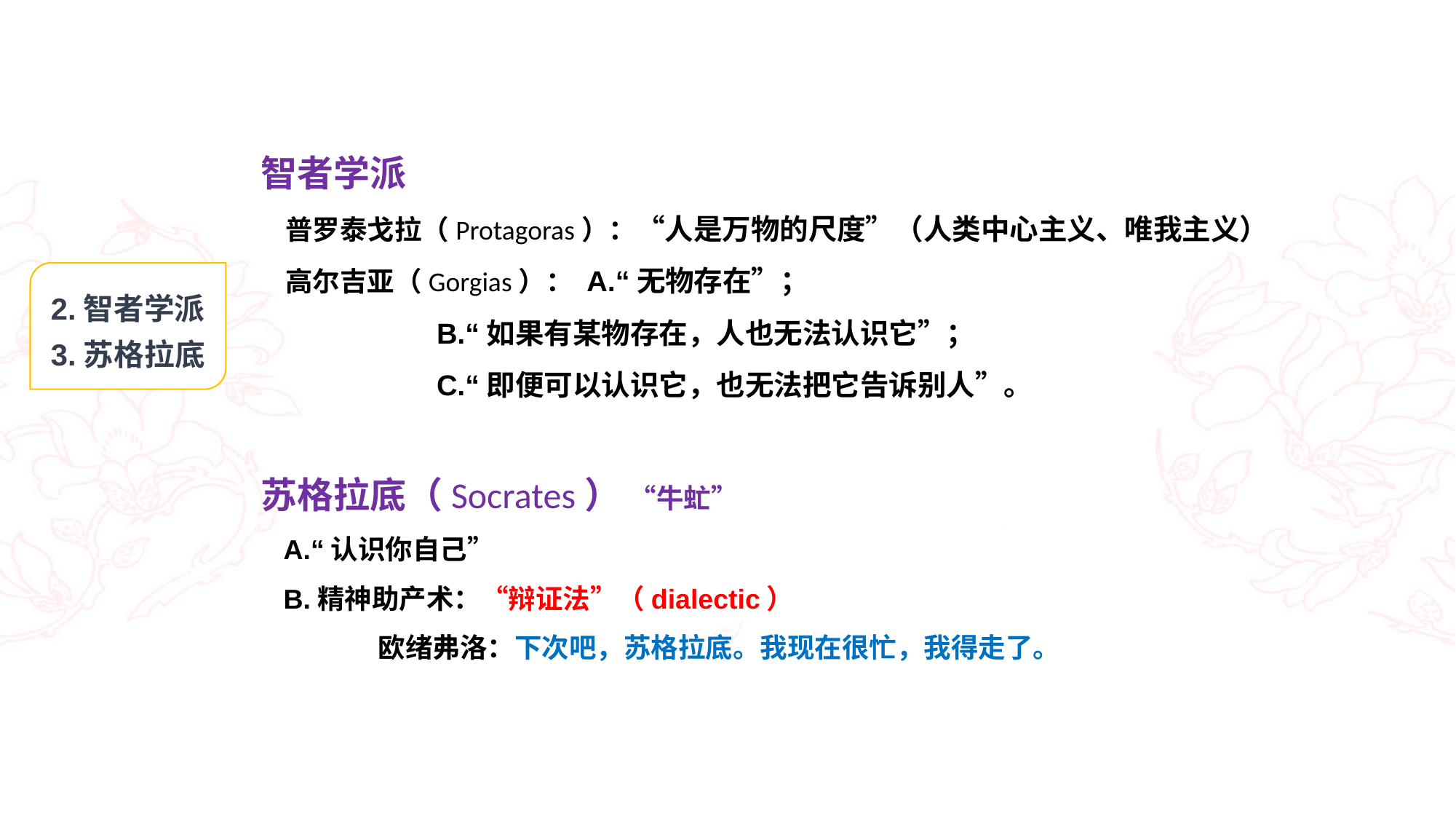

智者学派
   普罗泰戈拉（Protagoras）：“人是万物的尺度”（人类中心主义、唯我主义）
   高尔吉亚（Gorgias）： A.“无物存在”；
                      B.“如果有某物存在，人也无法认识它”；
                      C.“即便可以认识它，也无法把它告诉别人”。

苏格拉底（Socrates） “牛虻”
   A.“认识你自己”
   B.精神助产术：“辩证法”（dialectic）
                  欧绪弗洛：下次吧，苏格拉底。我现在很忙，我得走了。
2.智者学派
3.苏格拉底